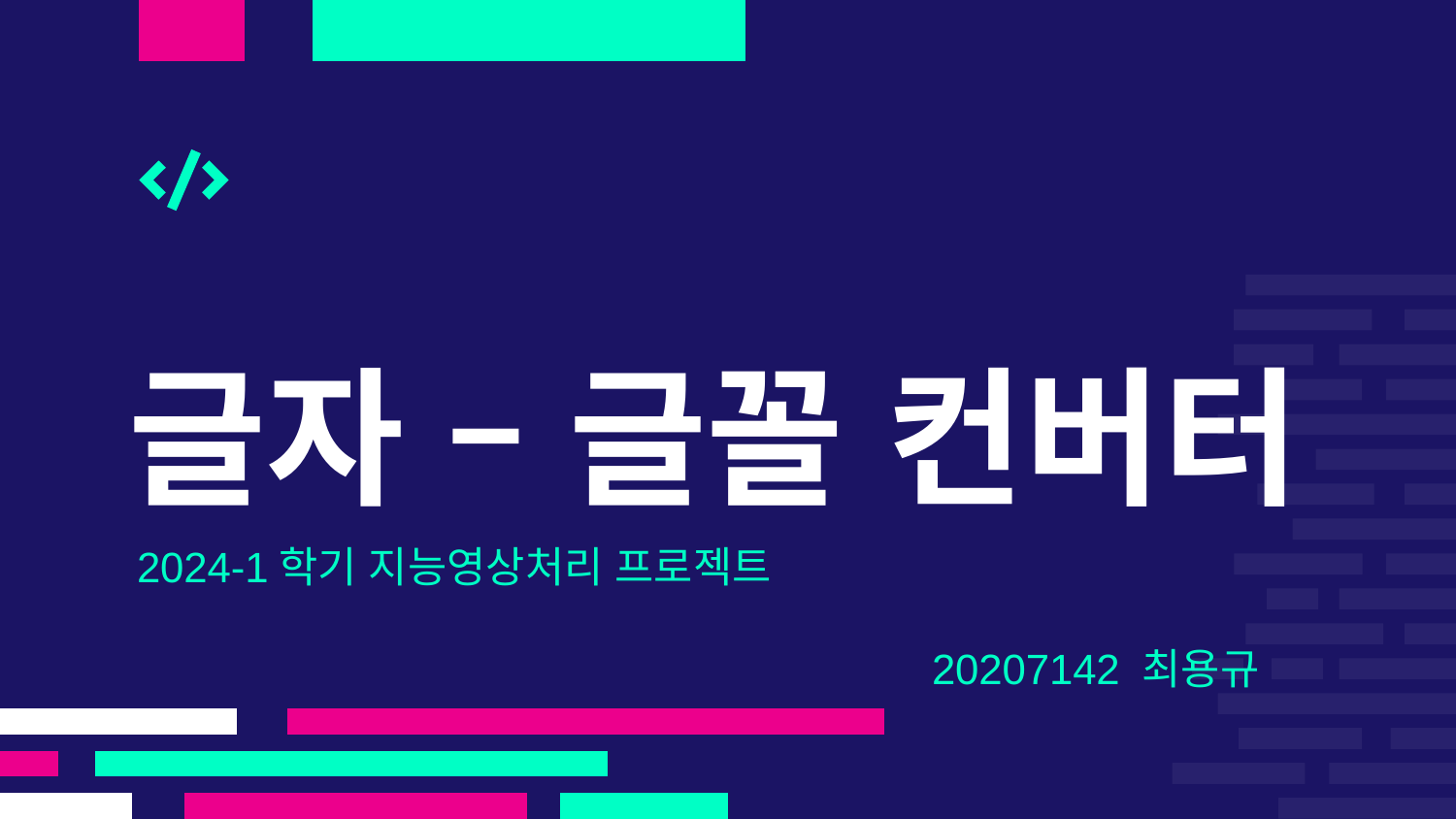

# 글자 – 글꼴 컨버터
2024-1학기 지능영상처리 프로젝트

20207142 최용규